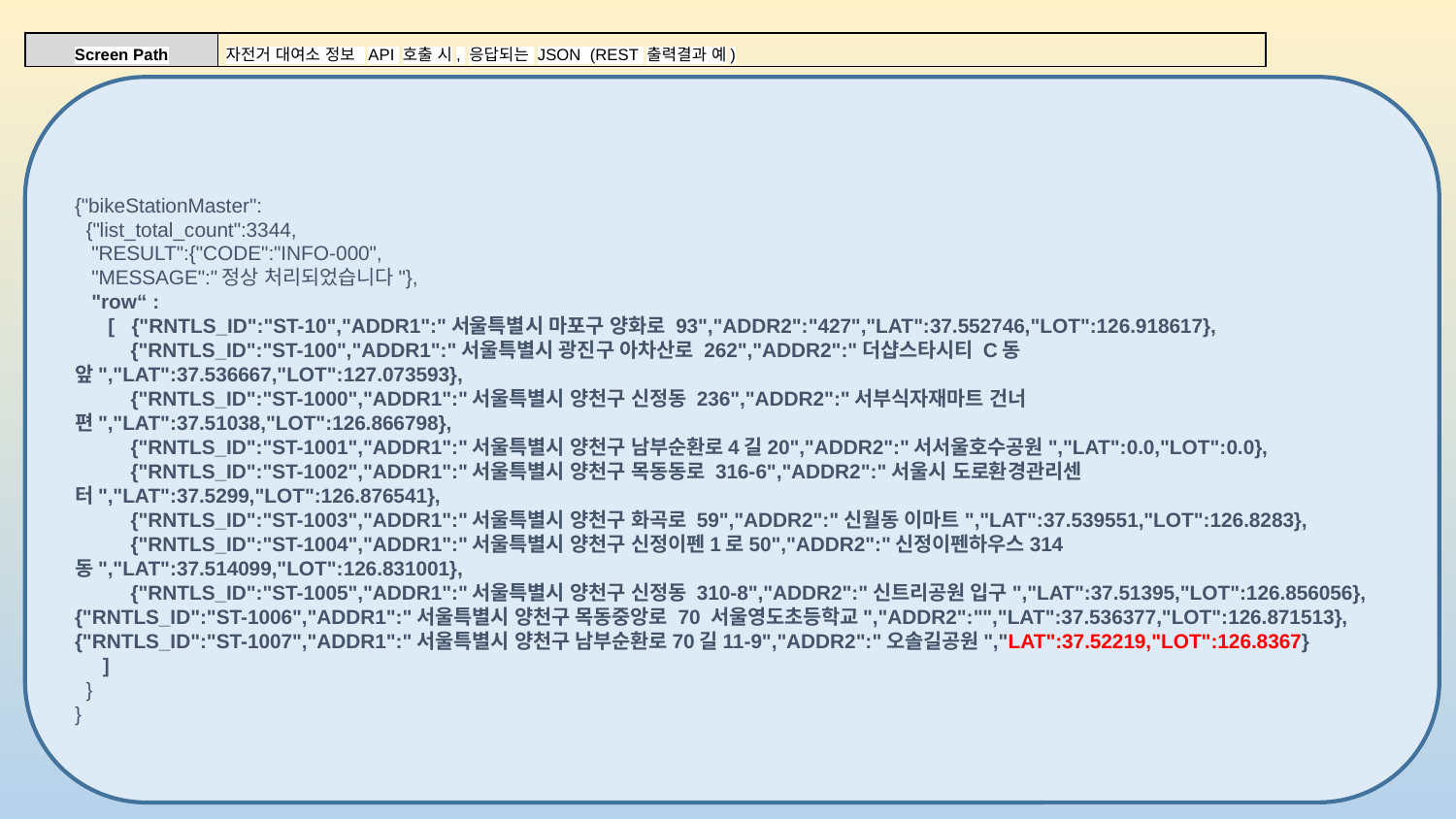

| Screen Path | 자전거 대여소 정보 API 호출 시, 응답되는 JSON (REST 출력결과 예) |
| --- | --- |

{"bikeStationMaster":
  {"list_total_count":3344,
   "RESULT":{"CODE":"INFO-000",
   "MESSAGE":"정상 처리되었습니다"},
   "row“ :
      [   {"RNTLS_ID":"ST-10","ADDR1":"서울특별시 마포구 양화로 93","ADDR2":"427","LAT":37.552746,"LOT":126.918617},
          {"RNTLS_ID":"ST-100","ADDR1":"서울특별시 광진구 아차산로 262","ADDR2":"더샵스타시티 C동 앞","LAT":37.536667,"LOT":127.073593},
          {"RNTLS_ID":"ST-1000","ADDR1":"서울특별시 양천구 신정동 236","ADDR2":"서부식자재마트 건너편","LAT":37.51038,"LOT":126.866798},
          {"RNTLS_ID":"ST-1001","ADDR1":"서울특별시 양천구 남부순환로4길20","ADDR2":"서서울호수공원","LAT":0.0,"LOT":0.0},
          {"RNTLS_ID":"ST-1002","ADDR1":"서울특별시 양천구 목동동로 316-6","ADDR2":"서울시 도로환경관리센터","LAT":37.5299,"LOT":126.876541},
          {"RNTLS_ID":"ST-1003","ADDR1":"서울특별시 양천구 화곡로 59","ADDR2":"신월동 이마트","LAT":37.539551,"LOT":126.8283},
          {"RNTLS_ID":"ST-1004","ADDR1":"서울특별시 양천구 신정이펜1로50","ADDR2":"신정이펜하우스314동","LAT":37.514099,"LOT":126.831001},
          {"RNTLS_ID":"ST-1005","ADDR1":"서울특별시 양천구 신정동 310-8","ADDR2":"신트리공원 입구","LAT":37.51395,"LOT":126.856056},{"RNTLS_ID":"ST-1006","ADDR1":"서울특별시 양천구 목동중앙로 70 서울영도초등학교","ADDR2":"","LAT":37.536377,"LOT":126.871513},{"RNTLS_ID":"ST-1007","ADDR1":"서울특별시 양천구 남부순환로70길11-9","ADDR2":"오솔길공원","LAT":37.52219,"LOT":126.8367}
     ]
  }
}
< html 파일>
< python 파일>
14